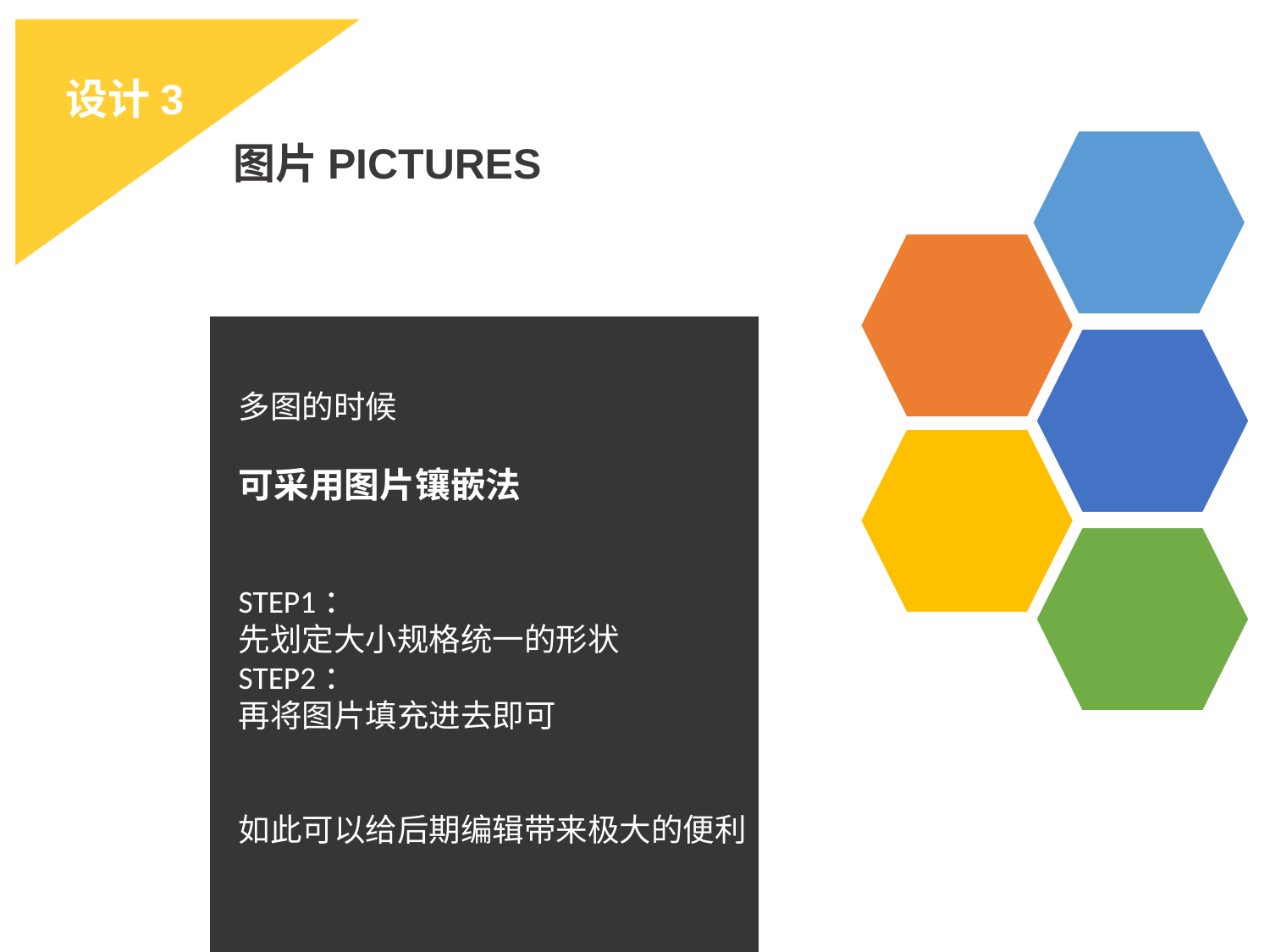

设计3
图片PICTURES

多图的时候

可采用图片镶嵌法

STEP1：
先划定大小规格统一的形状
STEP2：
再将图片填充进去即可

如此可以给后期编辑带来极大的便利